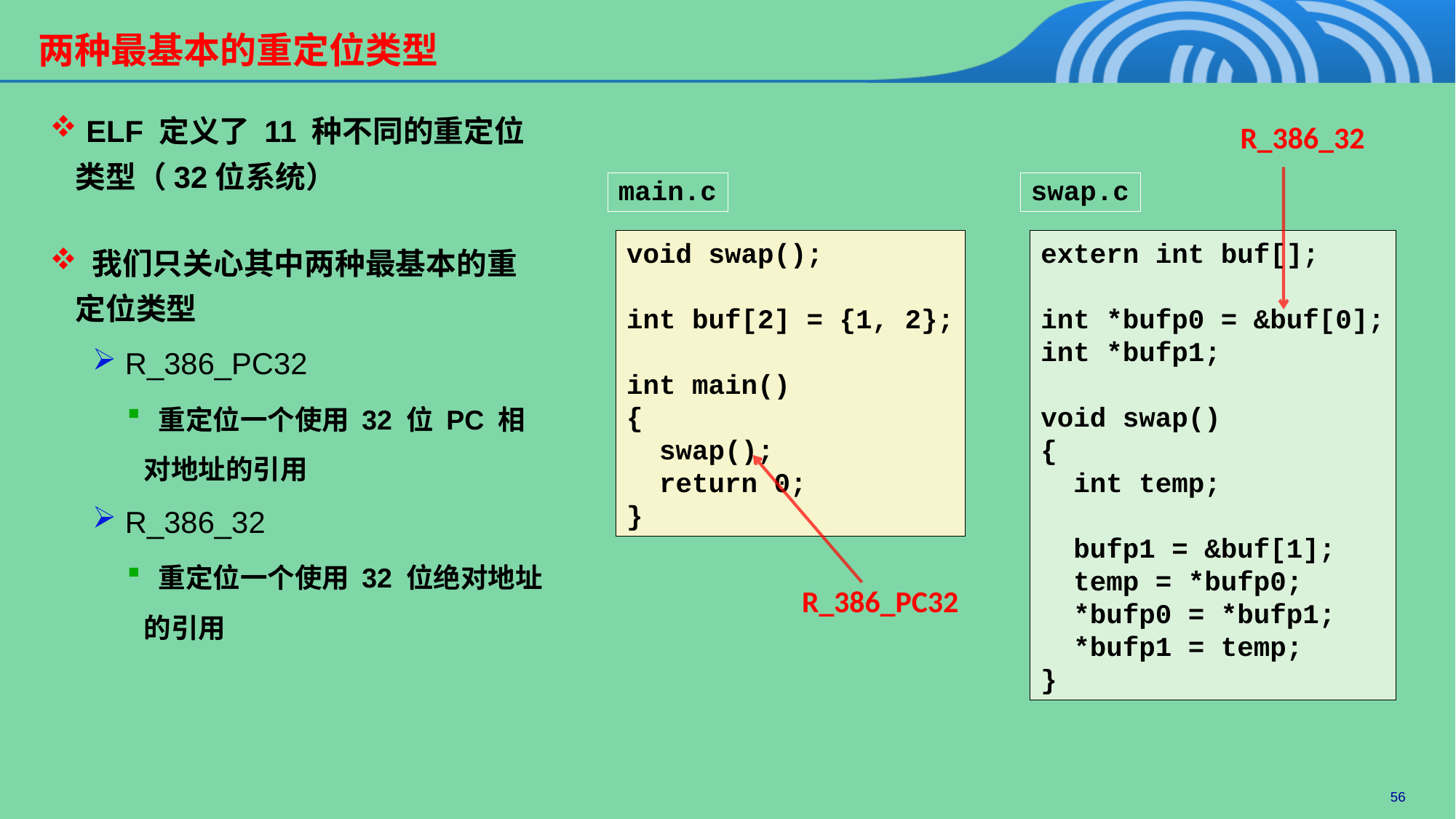

两种最基本的重定位类型
 ELF 定义了 11 种不同的重定位类型（32位系统）

 我们只关心其中两种最基本的重定位类型
 R_386_PC32
 重定位一个使用 32 位 PC 相对地址的引用
 R_386_32
 重定位一个使用 32 位绝对地址的引用

R_386_32
main.c
swap.c
void swap();

int buf[2] = {1, 2};

int main()
{
  swap();
  return 0;
}
extern int buf[];

int *bufp0 = &buf[0];
int *bufp1;

void swap()
{
  int temp;

  bufp1 = &buf[1];
  temp = *bufp0;
  *bufp0 = *bufp1;
  *bufp1 = temp;
}
R_386_PC32